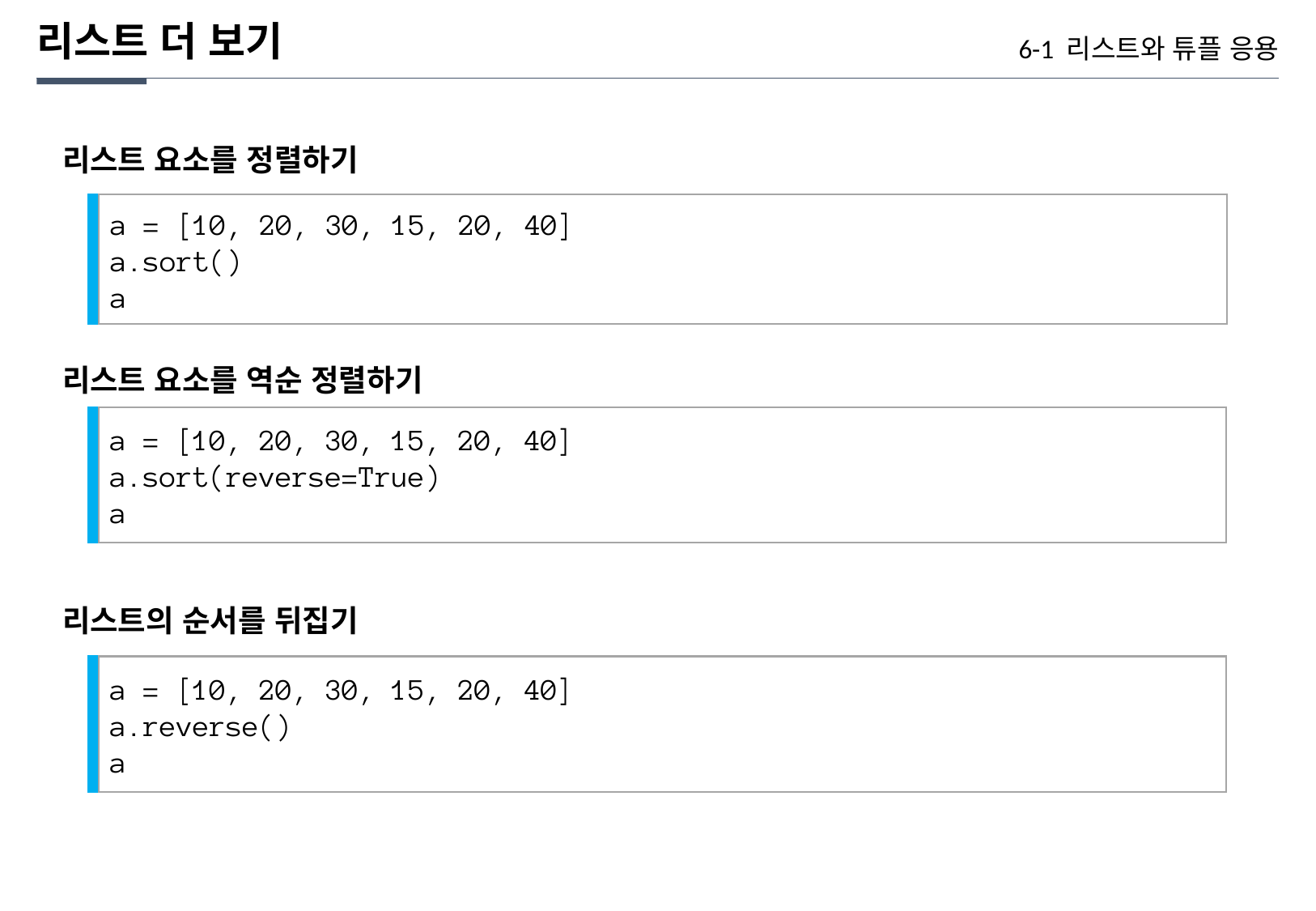

리스트 더 보기
6-1 리스트와 튜플 응용
리스트 요소를 정렬하기

a = [10, 20, 30, 15, 20, 40]
a.sort()
a
리스트 요소를 역순 정렬하기

a = [10, 20, 30, 15, 20, 40]
a.sort(reverse=True)
a
리스트의 순서를 뒤집기

a = [10, 20, 30, 15, 20, 40]
a.reverse()
a